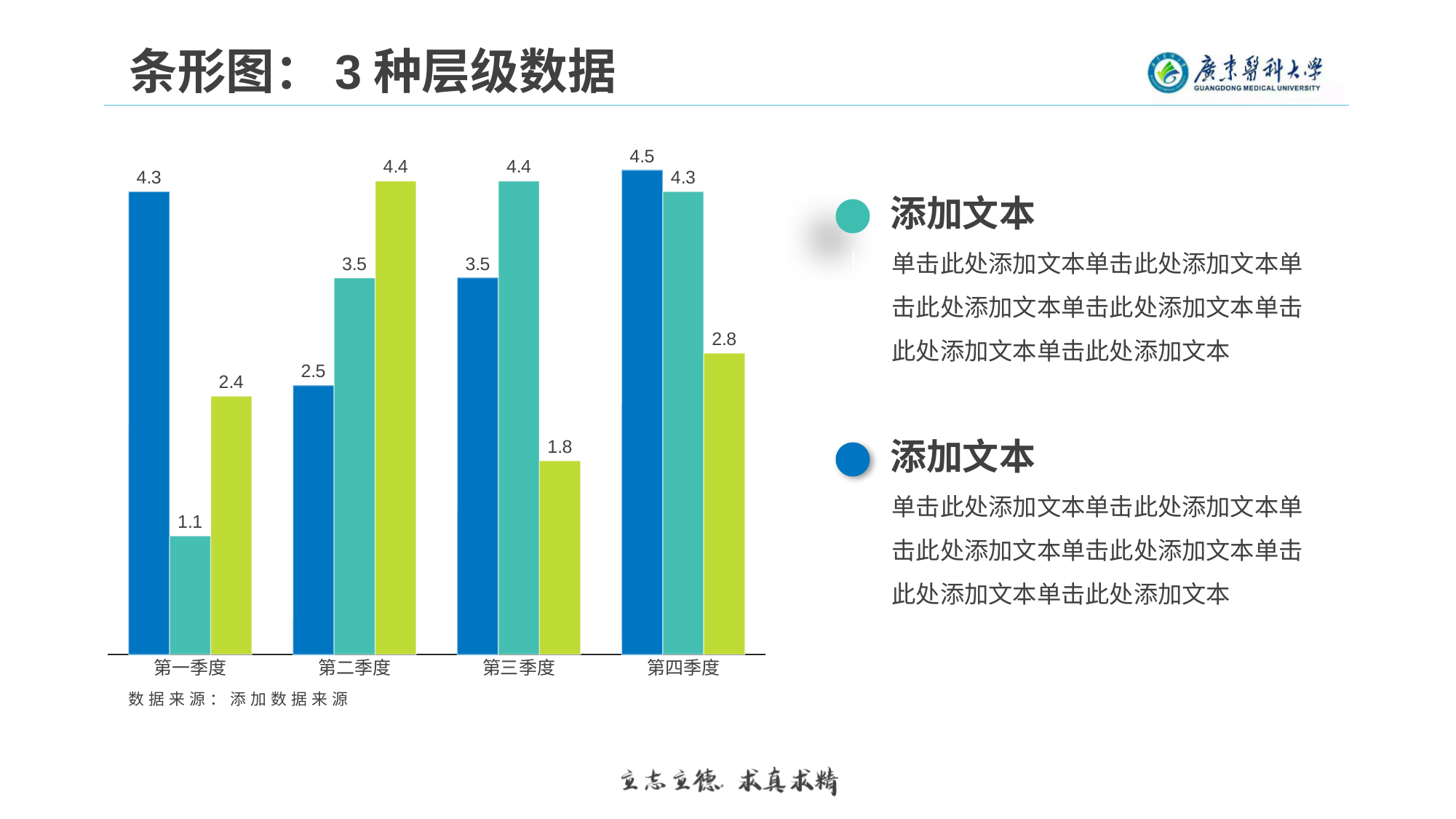

条形图：3种层级数据

### Chart

| Category | 系列1 | 系列12 | 系列2 |
|---|---|---|---|
| 第一季度 | 4.3 | 1.1 | 2.4 |
| 第二季度 | 2.5 | 3.5 | 4.4 |
| 第三季度 | 3.5 | 4.4 | 1.8 |
| 第四季度 | 4.5 | 4.3 | 2.8 |
添加文本

单击此处添加文本单击此处添加文本单击此处添加文本单击此处添加文本单击此处添加文本单击此处添加文本
添加文本

单击此处添加文本单击此处添加文本单击此处添加文本单击此处添加文本单击此处添加文本单击此处添加文本
数据来源：添加数据来源